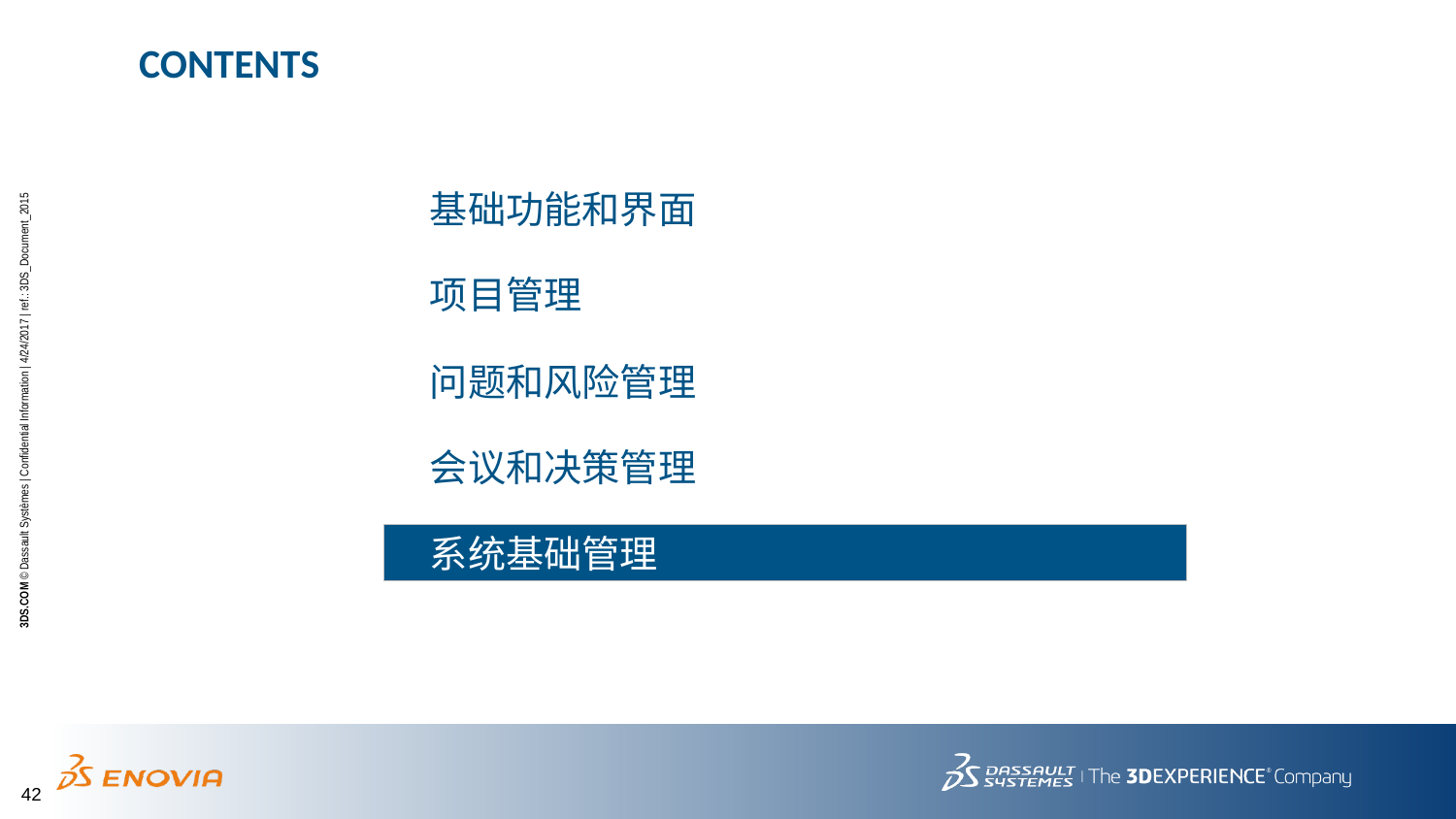

# CONTENTS

基础功能和界面

项目管理

问题和风险管理

会议和决策管理

系统基础管理